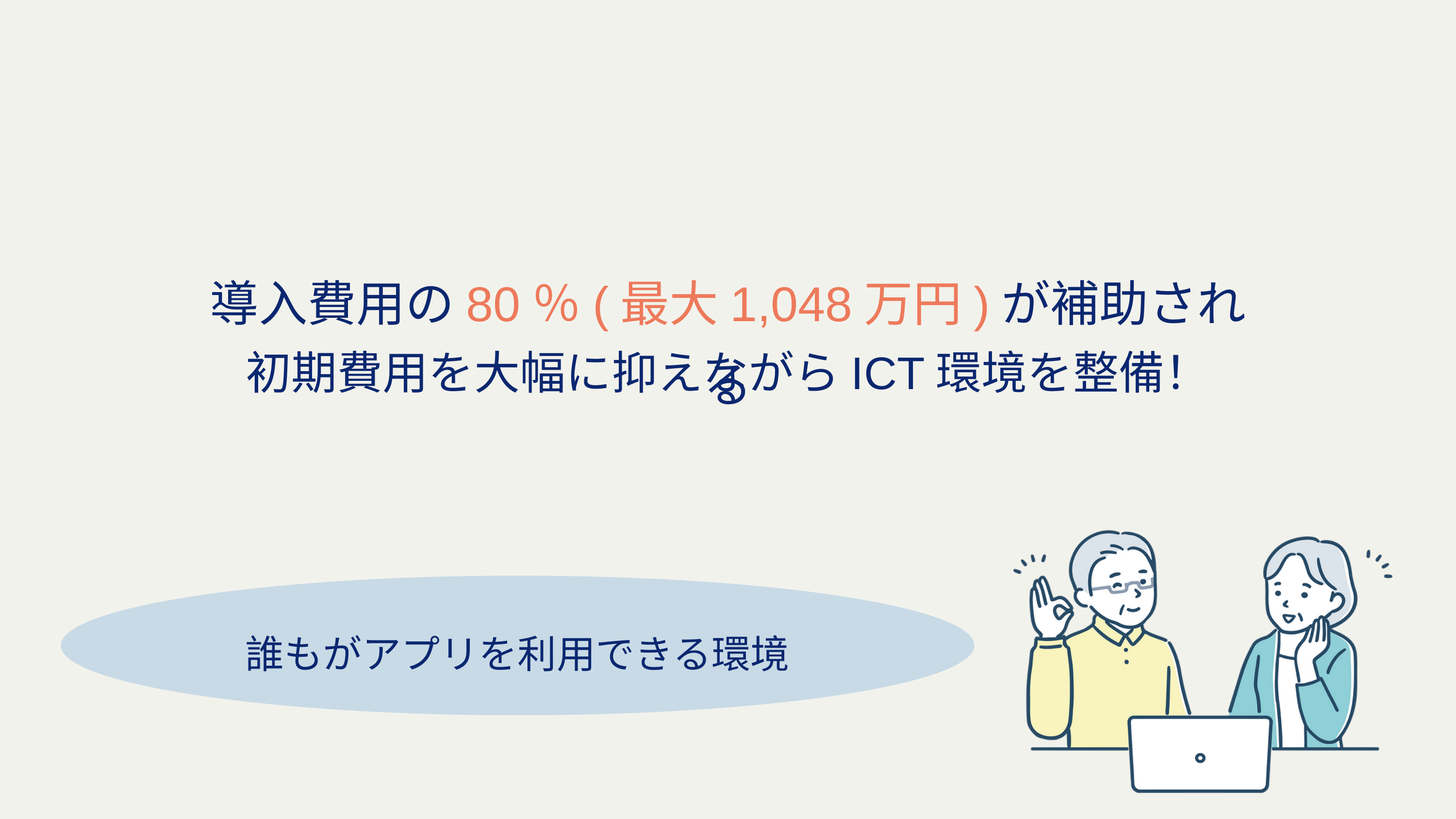

導入費用の80％(最大1,048万円)が補助される
初期費用を大幅に抑えながらICT環境を整備！

誰もがアプリを利用できる環境